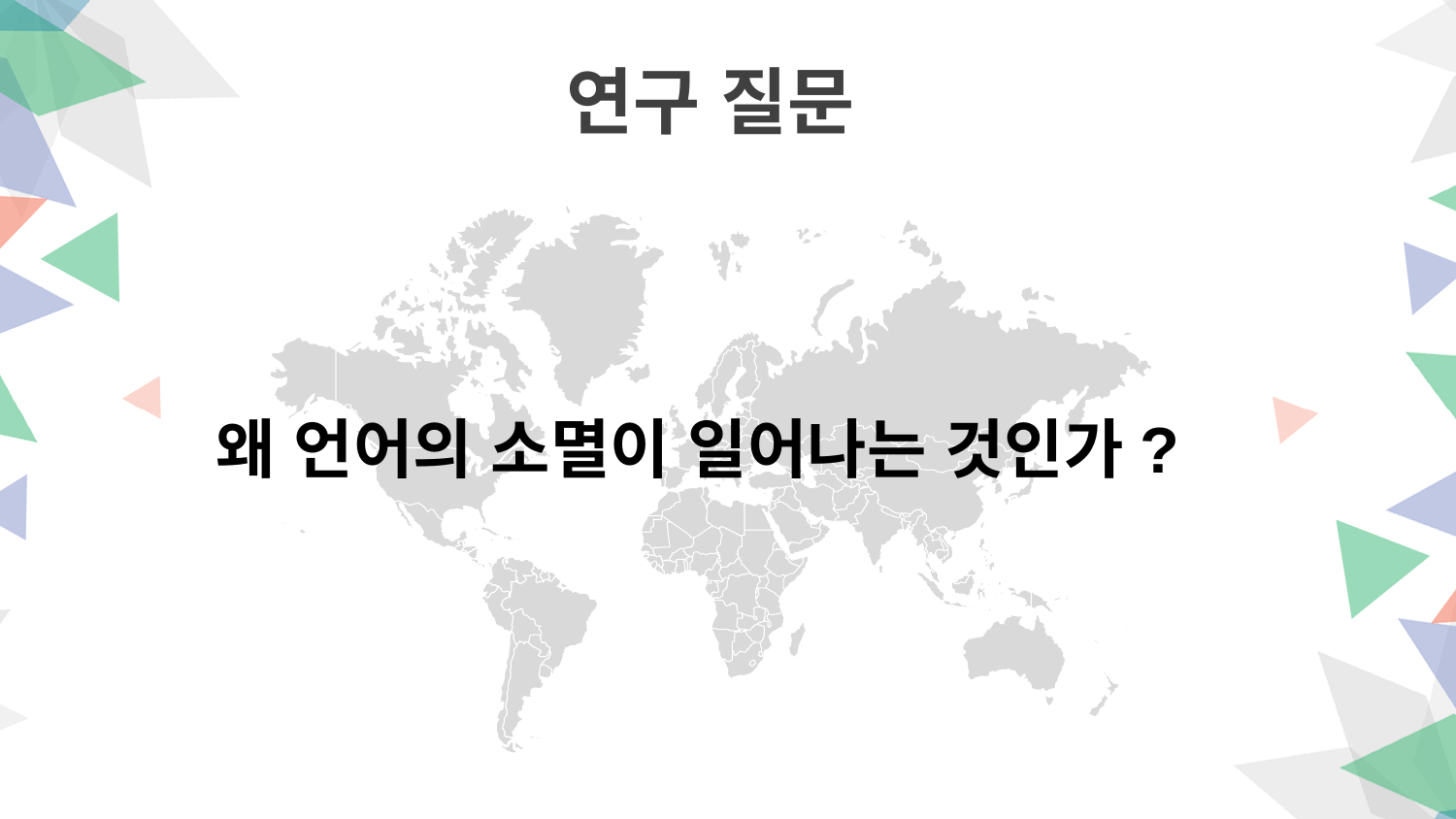

연구 질문

왜 언어의 소멸이 일어나는 것인가?